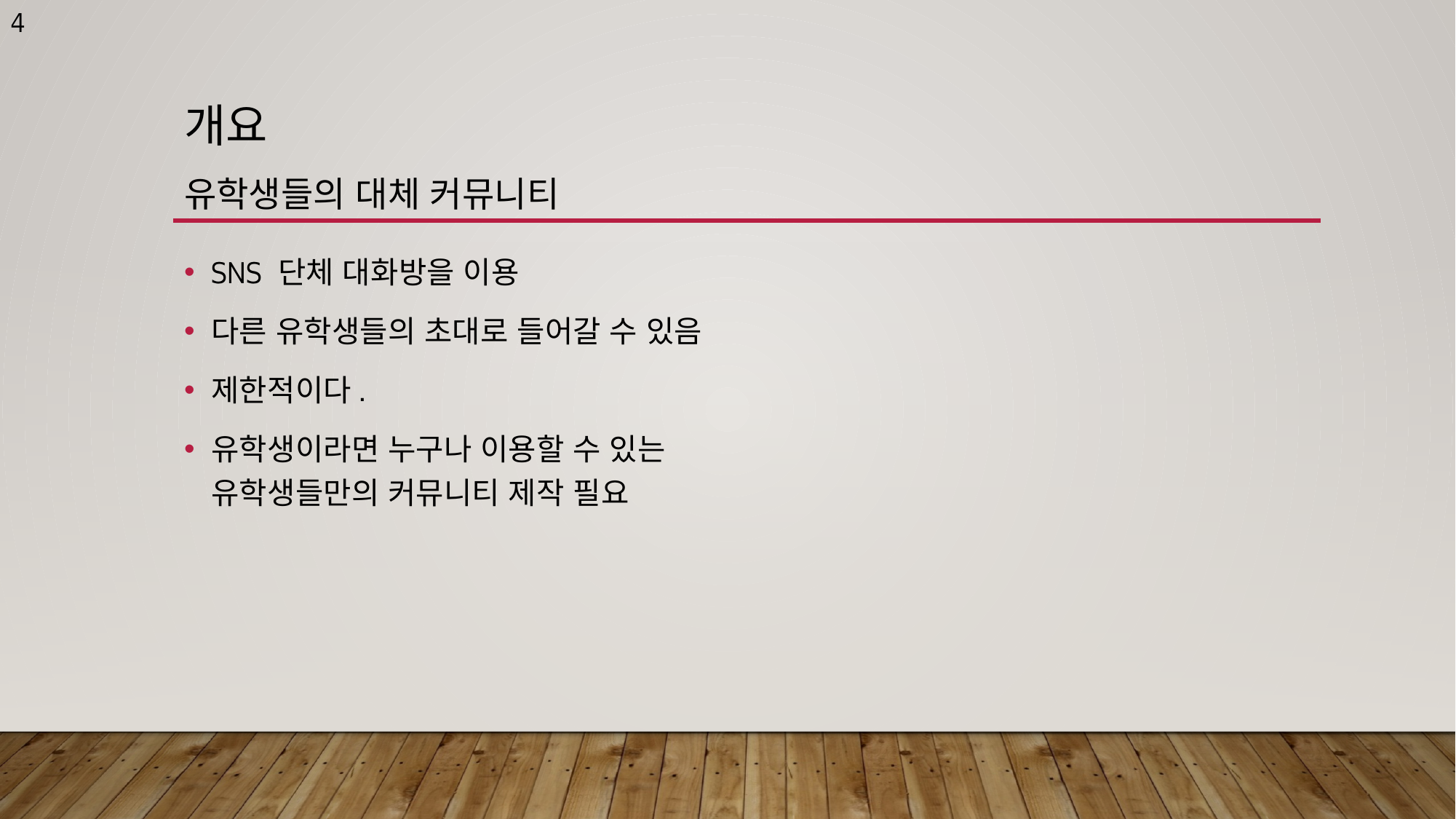

4
# 개요 유학생들의 대체 커뮤니티
SNS 단체 대화방을 이용
다른 유학생들의 초대로 들어갈 수 있음
제한적이다.
유학생이라면 누구나 이용할 수 있는 유학생들만의 커뮤니티 제작 필요